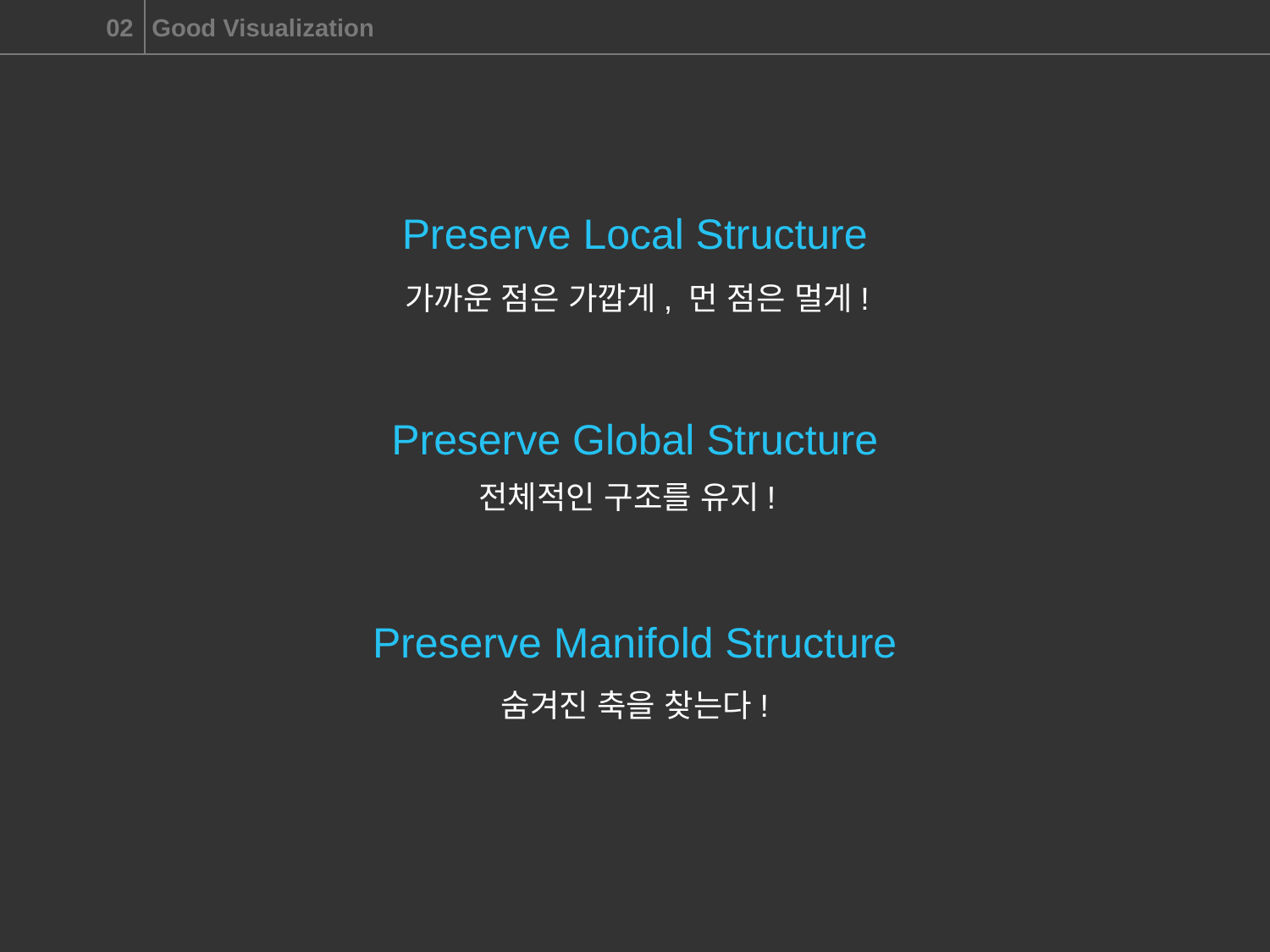

Preserve Local Structure
 가까운 점은 가깝게, 먼 점은 멀게!
Preserve Global Structure
전체적인 구조를 유지!
Preserve Manifold Structure
숨겨진 축을 찾는다!